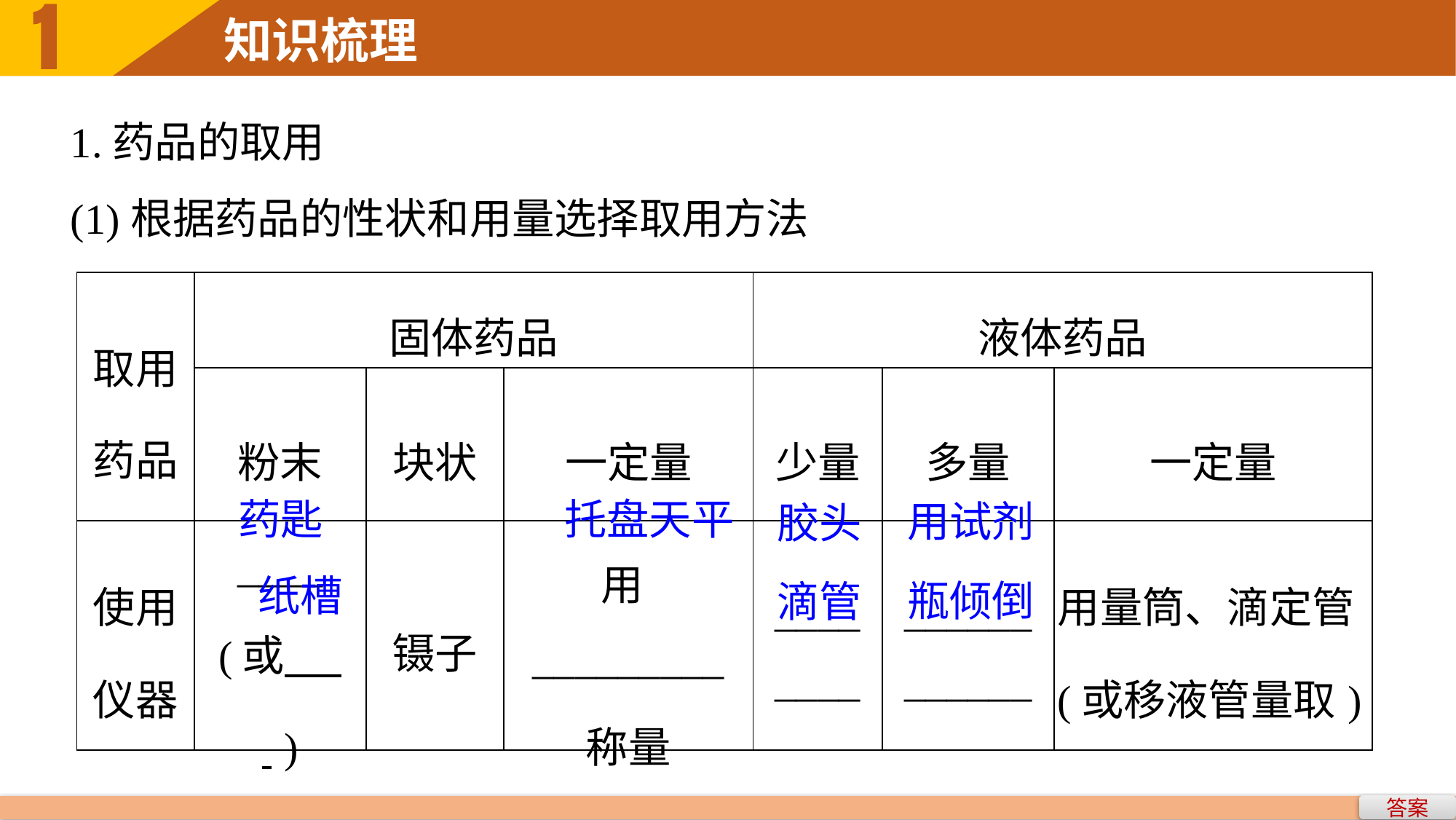

1.药品的取用
(1)根据药品的性状和用量选择取用方法
| 取用 药品 | 固体药品 |  |  | 液体药品 |  |  |
| --- | --- | --- | --- | --- | --- | --- |
|  | 粉末 | 块状 | 一定量 | 少量 | 多量 | 一定量 |
| 使用 仪器 | \_\_\_\_ (或 ) | 镊子 | 用\_\_\_\_\_\_\_\_\_ 称量 | \_\_\_\_ \_\_\_\_ | \_\_\_\_\_\_ \_\_\_\_\_\_ | 用量筒、滴定管 (或移液管量取) |
药匙
托盘天平
用试剂
胶头
纸槽
瓶倾倒
滴管
答案